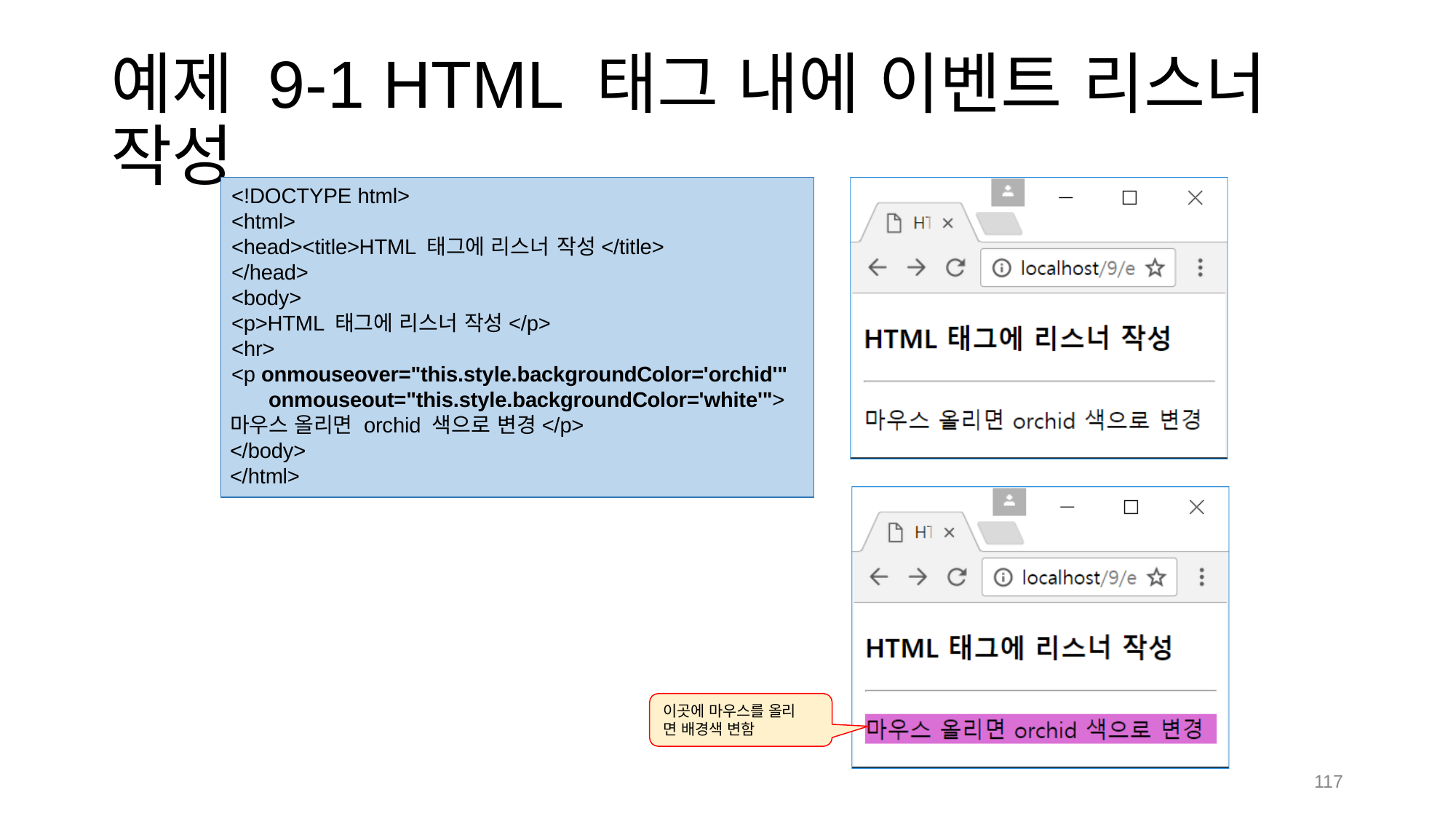

# 예제 9-1 HTML 태그 내에 이벤트 리스너
작성

<!DOCTYPE html>
<html>
<head><title>HTML 태그에 리스너 작성</title>
</head>
<body>
<p>HTML 태그에 리스너 작성</p>
<hr>
<p onmouseover="this.style.backgroundColor='orchid'"  onmouseout="this.style.backgroundColor='white'">
마우스 올리면 orchid 색으로 변경</p>
</body>
</html>

이곳에 마우스를 올리
면 배경색 변함
117